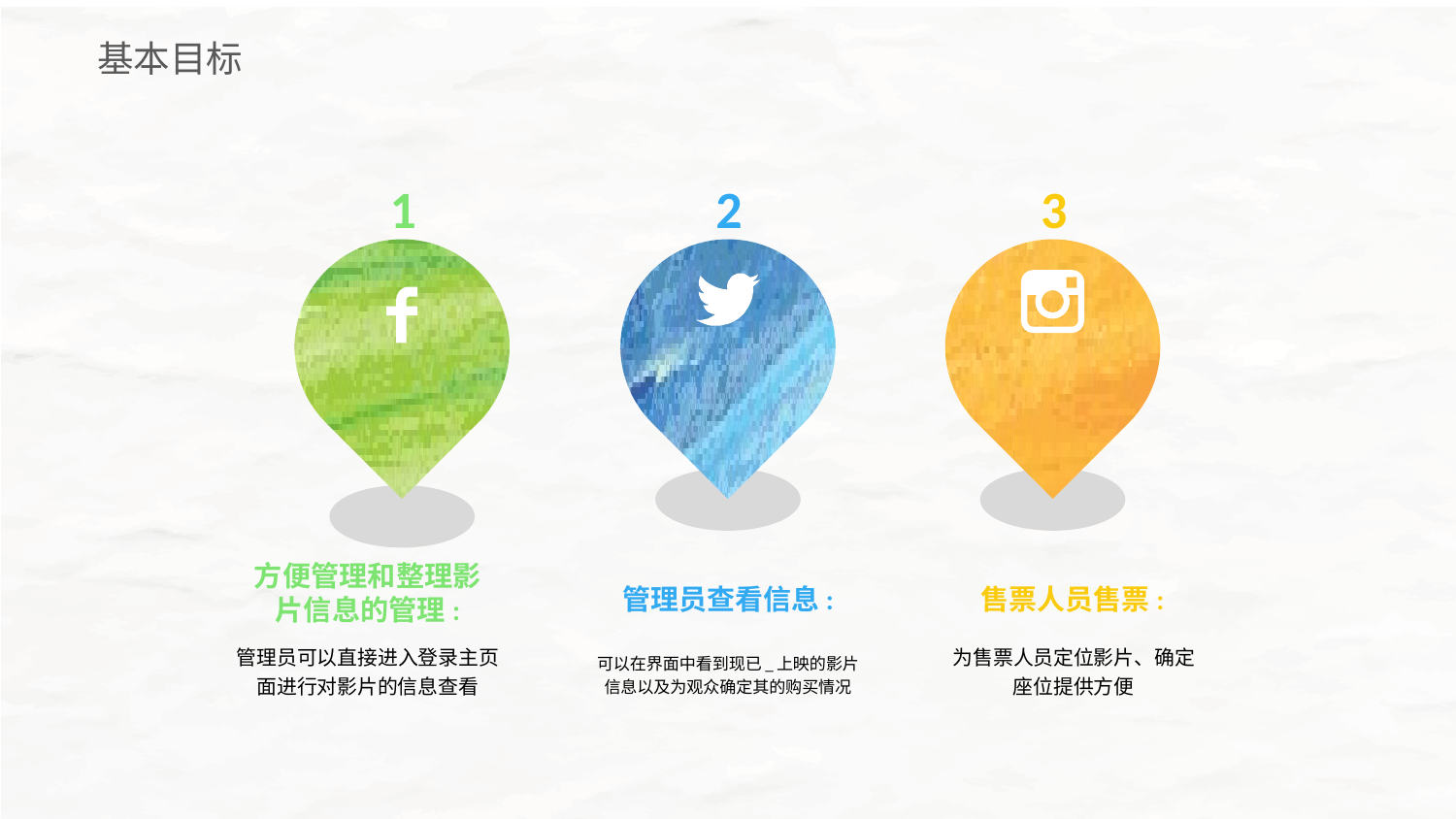

基本目标
1

2

3

方便管理和整理影
片信息的管理:
管理员可以直接进入登录主页面进行对影片的信息查看
管理员查看信息:
可以在界面中看到现已_上映的影片信息以及为观众确定其的购买情况
售票人员售票:
为售票人员定位影片、确定座位提供方便